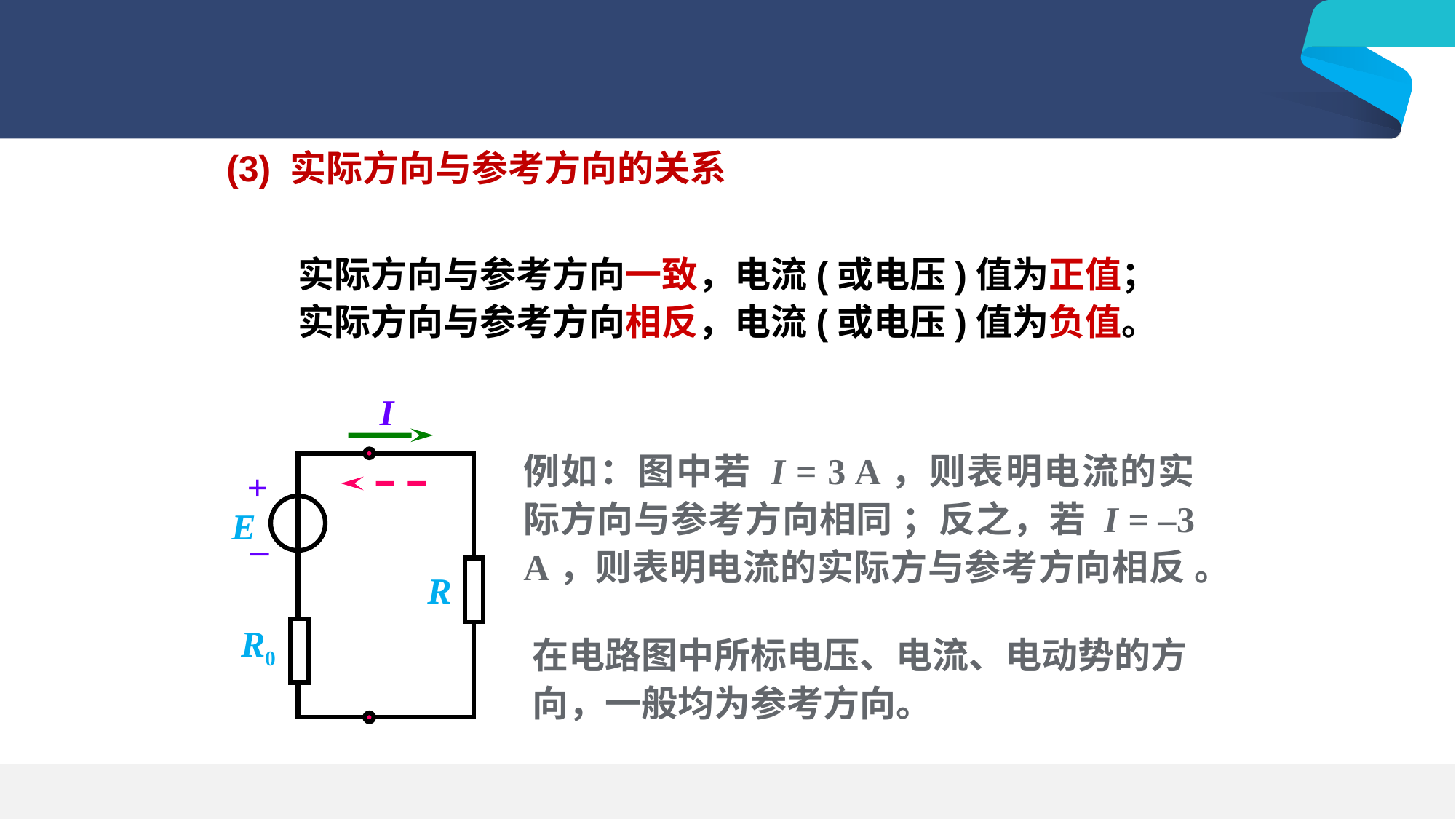

(3) 实际方向与参考方向的关系
实际方向与参考方向一致，电流(或电压)值为正值；
实际方向与参考方向相反，电流(或电压)值为负值。
I

例如：图中若 I = 3 A，则表明电流的实 际方向与参考方向相同 ；反之，若 I = –3 A，则表明电流的实际方与参考方向相反 。

+

–

E
R

R0
在电路图中所标电压、电流、电动势的方向，一般均为参考方向。